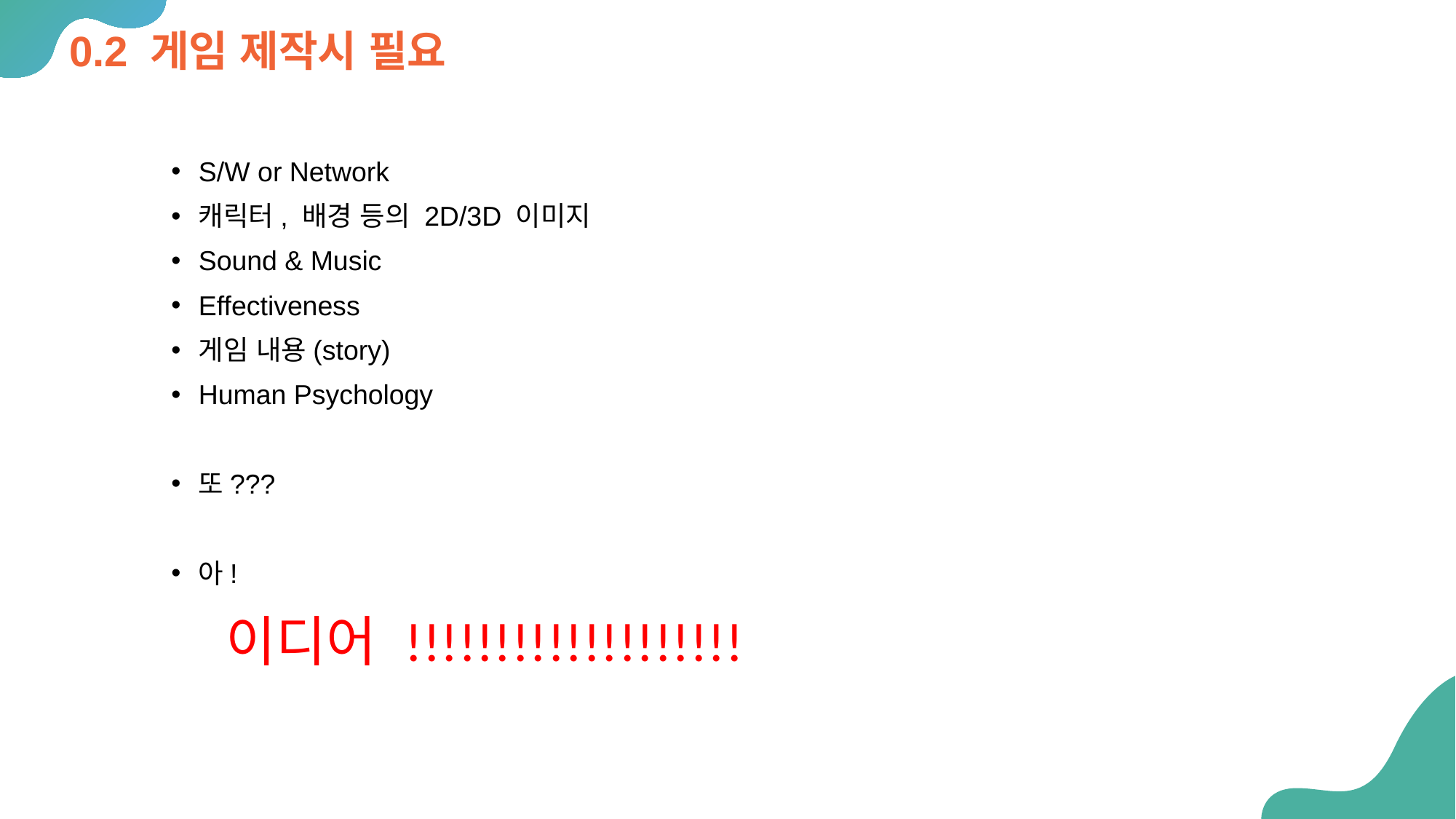

# 0.2 게임 제작시 필요
S/W or Network
캐릭터, 배경 등의 2D/3D 이미지
Sound & Music
Effectiveness
게임 내용(story)
Human Psychology

또???

아!

이디어 !!!!!!!!!!!!!!!!!!!